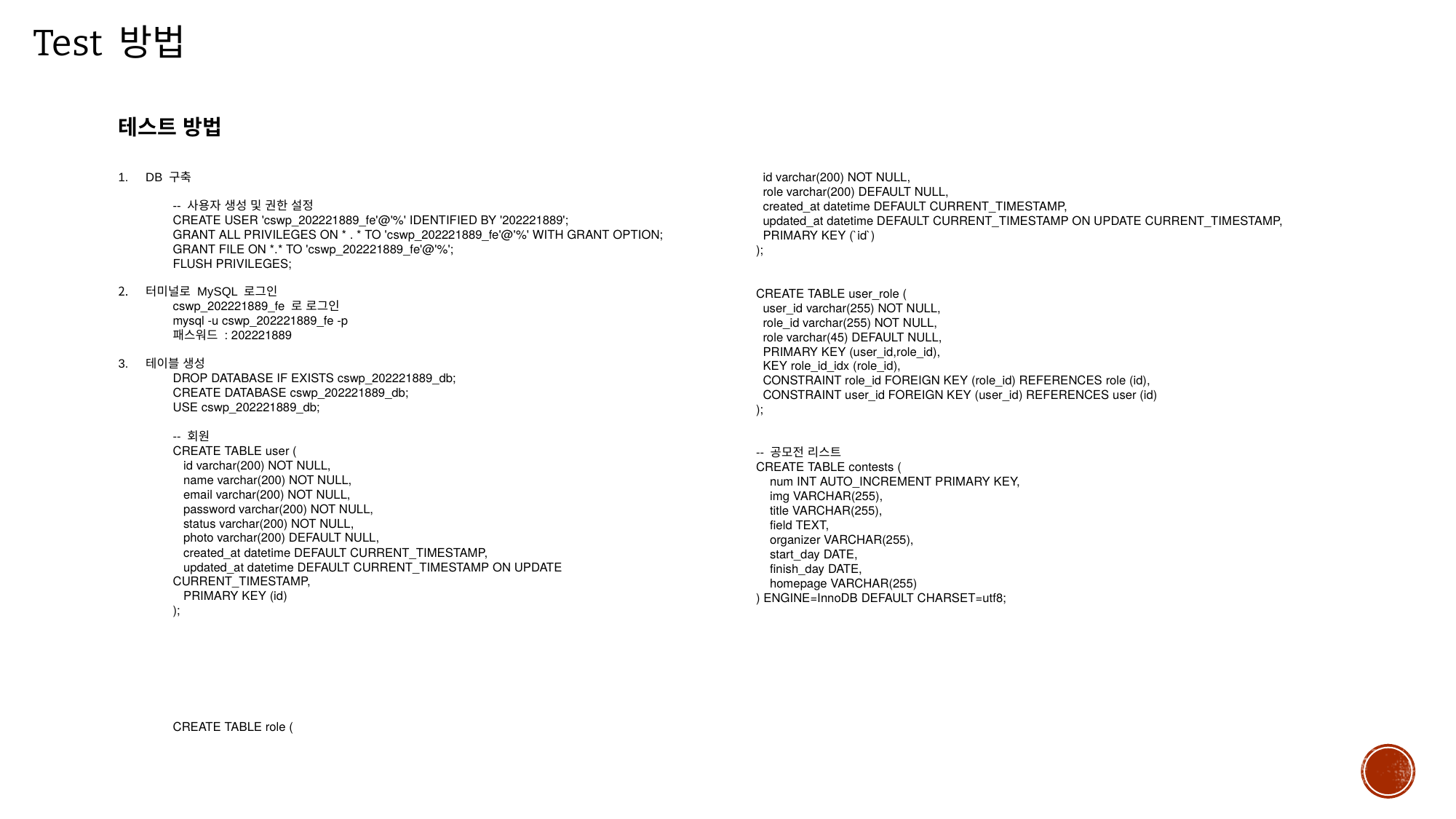

Test 방법
테스트 방법
DB 구축
-- 사용자 생성 및 권한 설정
CREATE USER 'cswp_202221889_fe'@'%' IDENTIFIED BY '202221889';
GRANT ALL PRIVILEGES ON * . * TO 'cswp_202221889_fe'@'%' WITH GRANT OPTION;
GRANT FILE ON *.* TO 'cswp_202221889_fe'@'%';
FLUSH PRIVILEGES;
터미널로 MySQL 로그인
cswp_202221889_fe 로 로그인
mysql -u cswp_202221889_fe -p
패스워드 : 202221889
테이블 생성
DROP DATABASE IF EXISTS cswp_202221889_db;
CREATE DATABASE cswp_202221889_db;
USE cswp_202221889_db;

-- 회원
CREATE TABLE user (
   id varchar(200) NOT NULL,
   name varchar(200) NOT NULL,
   email varchar(200) NOT NULL,
   password varchar(200) NOT NULL,
   status varchar(200) NOT NULL,
   photo varchar(200) DEFAULT NULL,
   created_at datetime DEFAULT CURRENT_TIMESTAMP,
   updated_at datetime DEFAULT CURRENT_TIMESTAMP ON UPDATE CURRENT_TIMESTAMP,
   PRIMARY KEY (id)
);

CREATE TABLE role (
  id varchar(200) NOT NULL,
  role varchar(200) DEFAULT NULL,
  created_at datetime DEFAULT CURRENT_TIMESTAMP,
  updated_at datetime DEFAULT CURRENT_TIMESTAMP ON UPDATE CURRENT_TIMESTAMP,
  PRIMARY KEY (`id`)
);

CREATE TABLE user_role (
  user_id varchar(255) NOT NULL,
  role_id varchar(255) NOT NULL,
  role varchar(45) DEFAULT NULL,
  PRIMARY KEY (user_id,role_id),
  KEY role_id_idx (role_id),
  CONSTRAINT role_id FOREIGN KEY (role_id) REFERENCES role (id),
  CONSTRAINT user_id FOREIGN KEY (user_id) REFERENCES user (id)
);

-- 공모전 리스트
CREATE TABLE contests (
    num INT AUTO_INCREMENT PRIMARY KEY,
    img VARCHAR(255),
    title VARCHAR(255),
    field TEXT,
    organizer VARCHAR(255),
    start_day DATE,
    finish_day DATE,
    homepage VARCHAR(255)
) ENGINE=InnoDB DEFAULT CHARSET=utf8;